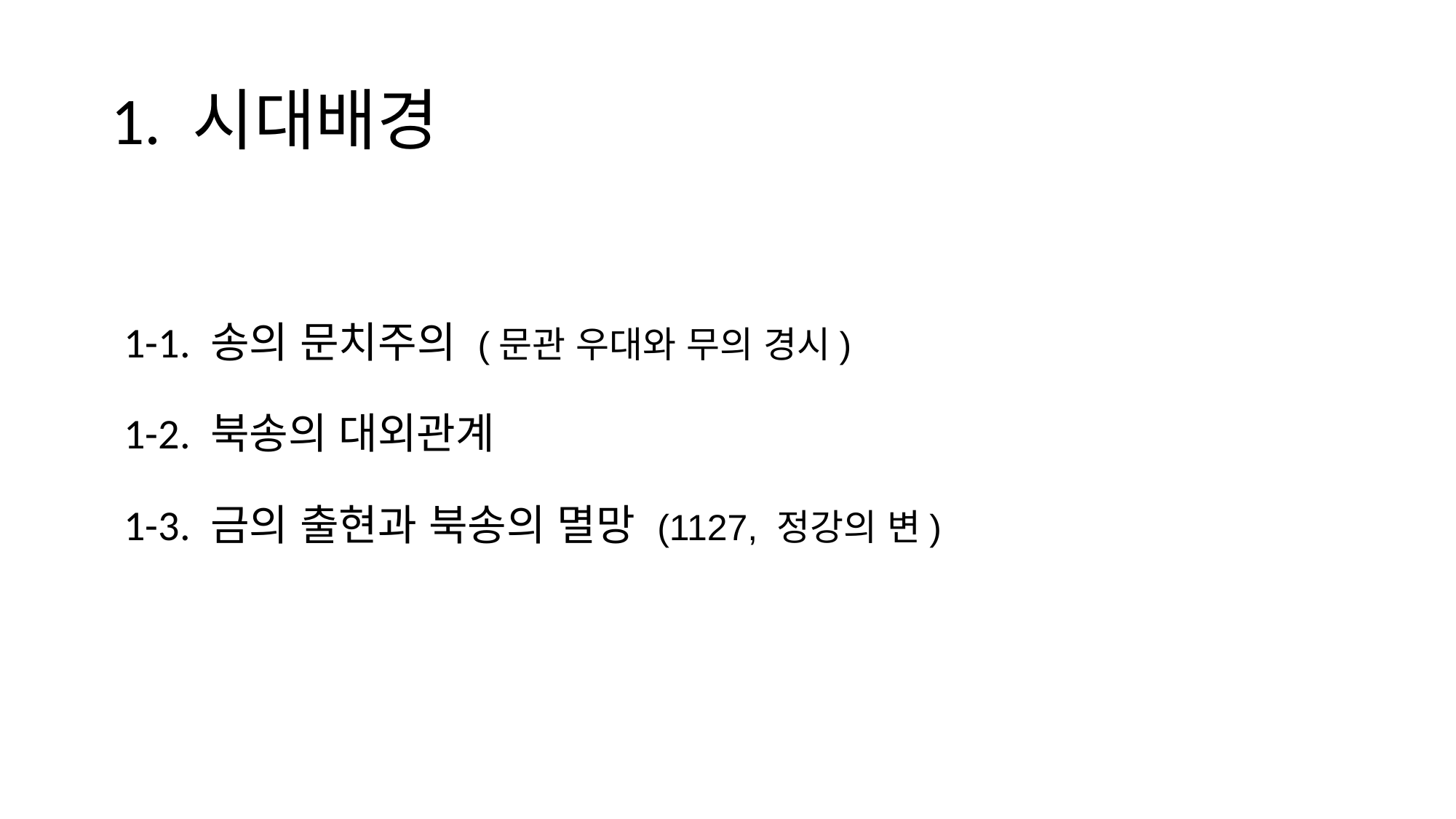

# 1. 시대배경

1-1. 송의 문치주의 (문관 우대와 무의 경시)
1-2. 북송의 대외관계
1-3. 금의 출현과 북송의 멸망 (1127, 정강의 변)